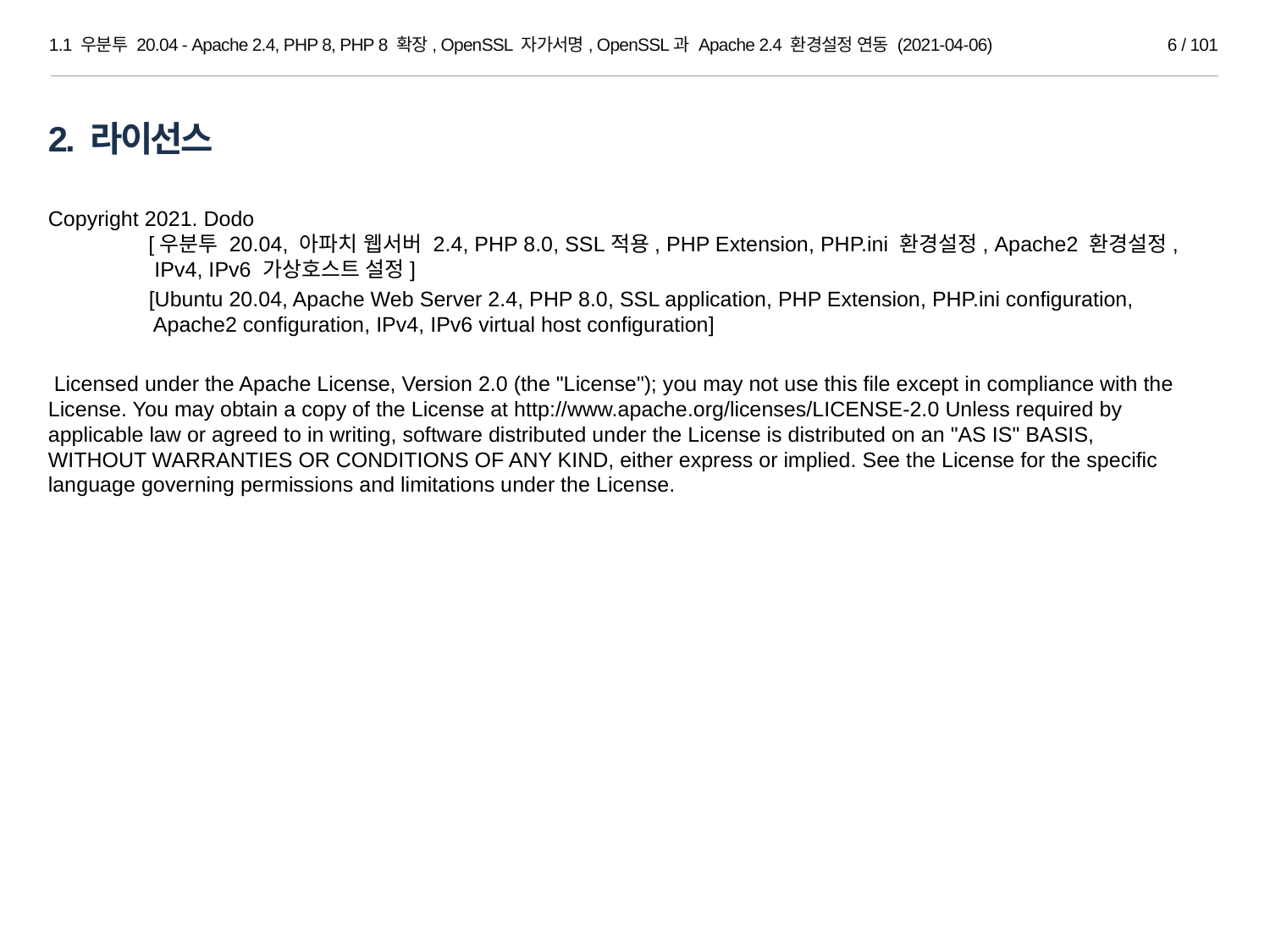

1.1 우분투 20.04 - Apache 2.4, PHP 8, PHP 8 확장, OpenSSL 자가서명, OpenSSL과 Apache 2.4 환경설정 연동 (2021-04-06)
6 / 101

2. 라이선스
Copyright 2021. Dodo
                 [우분투 20.04, 아파치 웹서버 2.4, PHP 8.0, SSL적용, PHP Extension, PHP.ini 환경설정, Apache2 환경설정,
                  IPv4, IPv6 가상호스트 설정]
                 [Ubuntu 20.04, Apache Web Server 2.4, PHP 8.0, SSL application, PHP Extension, PHP.ini configuration,
                  Apache2 configuration, IPv4, IPv6 virtual host configuration]

 Licensed under the Apache License, Version 2.0 (the "License"); you may not use this file except in compliance with the License. You may obtain a copy of the License at http://www.apache.org/licenses/LICENSE-2.0 Unless required by applicable law or agreed to in writing, software distributed under the License is distributed on an "AS IS" BASIS, WITHOUT WARRANTIES OR CONDITIONS OF ANY KIND, either express or implied. See the License for the specific language governing permissions and limitations under the License.